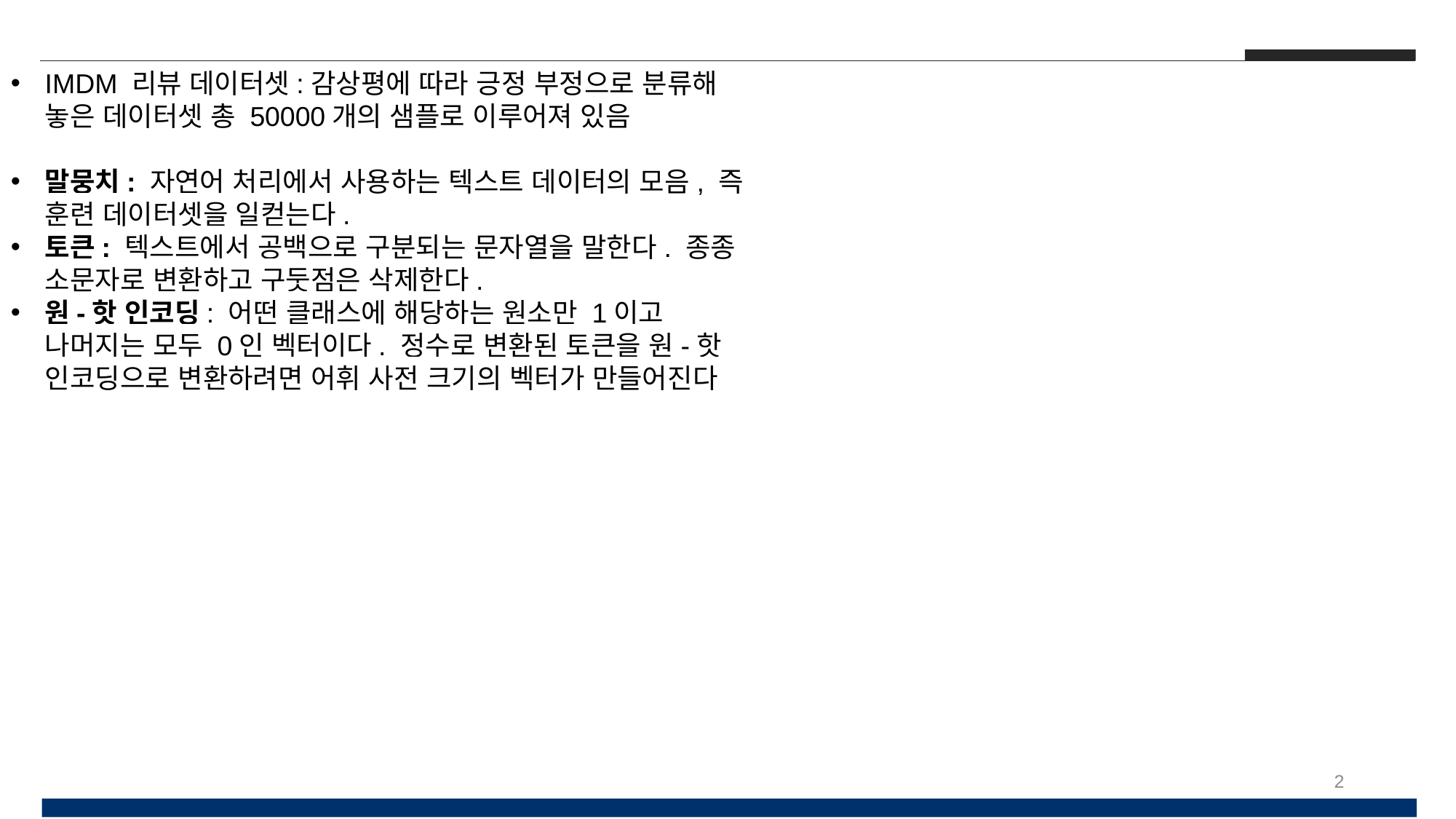

IMDM 리뷰 데이터셋:감상평에 따라 긍정 부정으로 분류해 놓은 데이터셋 총 50000개의 샘플로 이루어져 있음

말뭉치: 자연어 처리에서 사용하는 텍스트 데이터의 모음, 즉 훈련 데이터셋을 일컫는다.
토큰: 텍스트에서 공백으로 구분되는 문자열을 말한다. 종종 소문자로 변환하고 구둣점은 삭제한다.
원-핫 인코딩: 어떤 클래스에 해당하는 원소만 1이고 나머지는 모두 0인 벡터이다. 정수로 변환된 토큰을 원-핫 인코딩으로 변환하려면 어휘 사전 크기의 벡터가 만들어진다
2